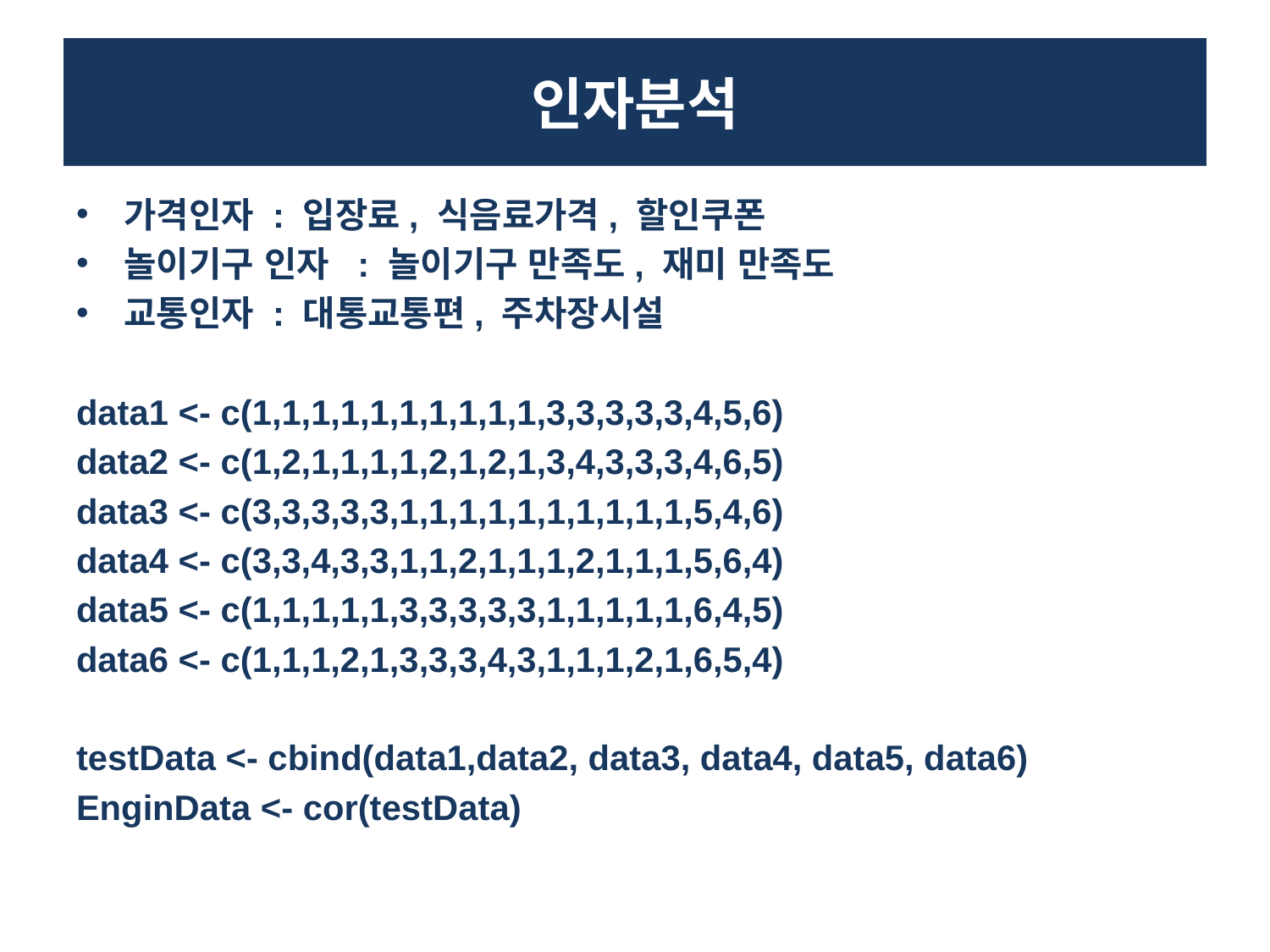

# 인자분석
가격인자 : 입장료, 식음료가격, 할인쿠폰
놀이기구 인자  : 놀이기구 만족도, 재미 만족도
교통인자 : 대통교통편, 주차장시설

data1 <- c(1,1,1,1,1,1,1,1,1,1,3,3,3,3,3,4,5,6)
data2 <- c(1,2,1,1,1,1,2,1,2,1,3,4,3,3,3,4,6,5)
data3 <- c(3,3,3,3,3,1,1,1,1,1,1,1,1,1,1,5,4,6)
data4 <- c(3,3,4,3,3,1,1,2,1,1,1,2,1,1,1,5,6,4)
data5 <- c(1,1,1,1,1,3,3,3,3,3,1,1,1,1,1,6,4,5)
data6 <- c(1,1,1,2,1,3,3,3,4,3,1,1,1,2,1,6,5,4)

testData <- cbind(data1,data2, data3, data4, data5, data6)
EnginData <- cor(testData)